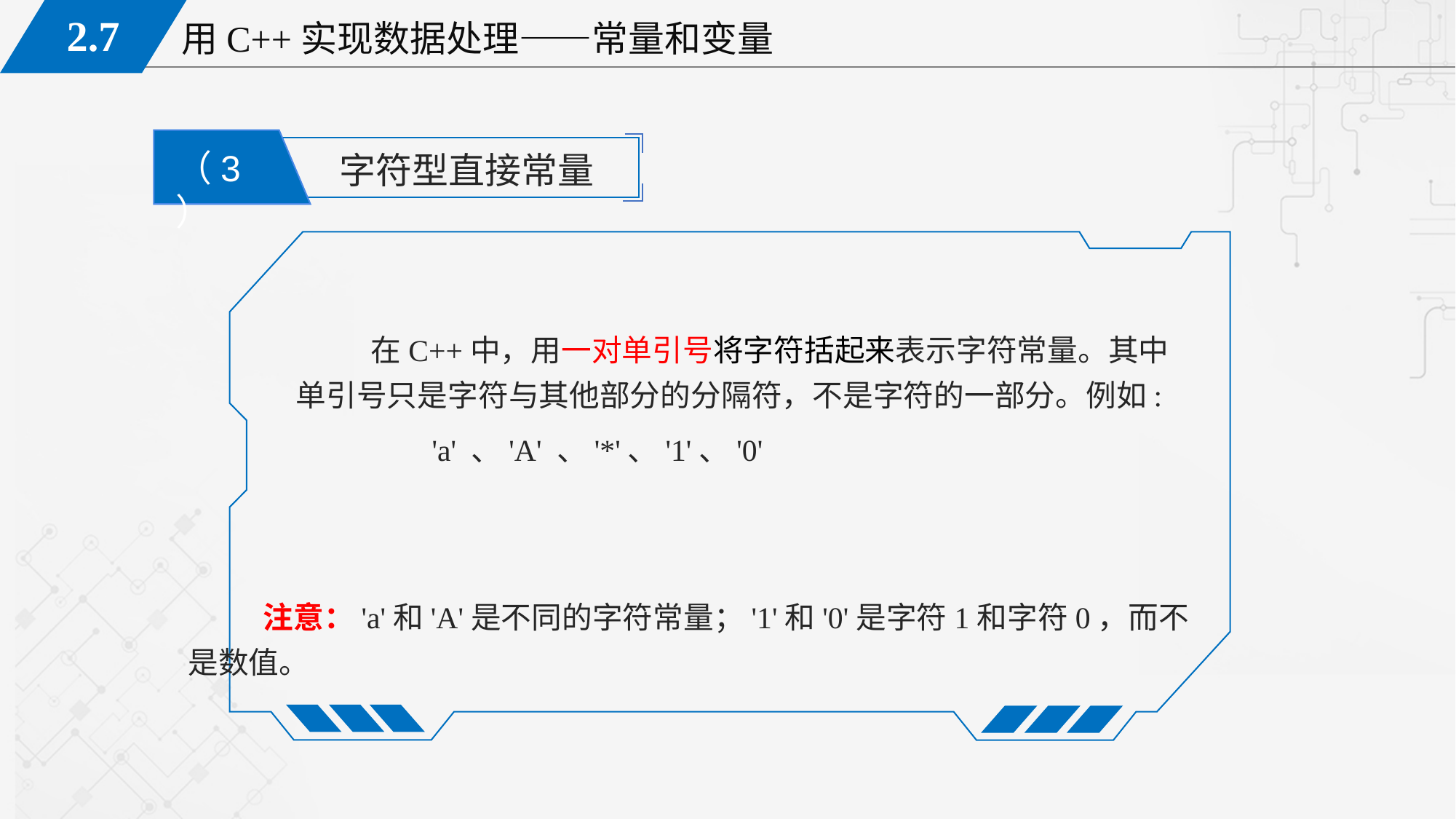

（3）
字符型直接常量

在C++中，用一对单引号将字符括起来表示字符常量。其中单引号只是字符与其他部分的分隔符，不是字符的一部分。例如:
        'a' 、'A' 、'*'、'1'、'0'

注意：'a'和'A'是不同的字符常量；'1'和'0'是字符1和字符0，而不是数值。